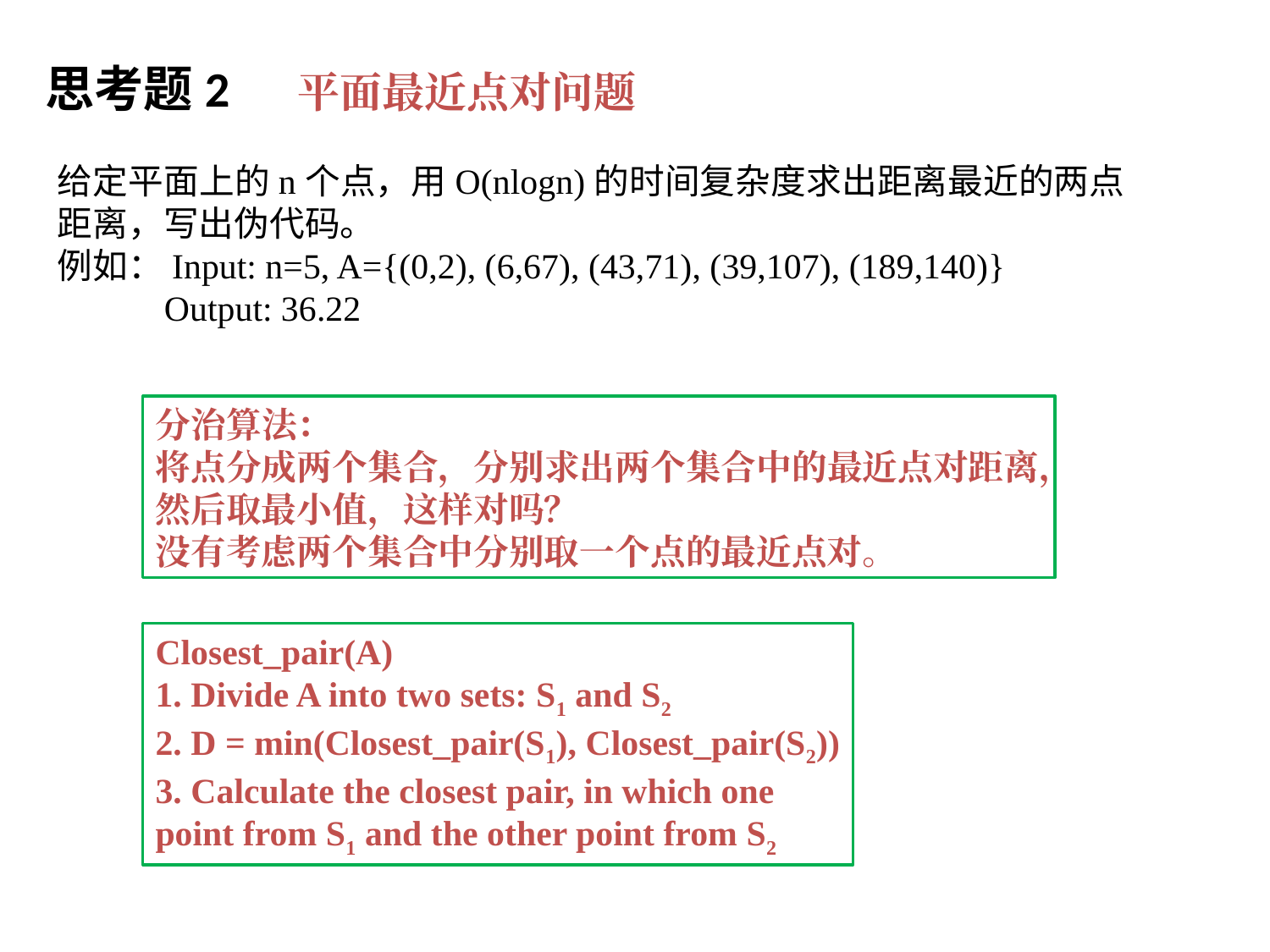

思考题2
平面最近点对问题
给定平面上的n个点，用O(nlogn)的时间复杂度求出距离最近的两点距离，写出伪代码。
例如：Input: n=5, A={(0,2), (6,67), (43,71), (39,107), (189,140)}
            Output: 36.22
分治算法：
将点分成两个集合，分别求出两个集合中的最近点对距离，然后取最小值，这样对吗？
没有考虑两个集合中分别取一个点的最近点对。
Closest_pair(A)
1. Divide A into two sets: S1 and S2
2. D = min(Closest_pair(S1), Closest_pair(S2))
3. Calculate the closest pair, in which one point from S1 and the other point from S2